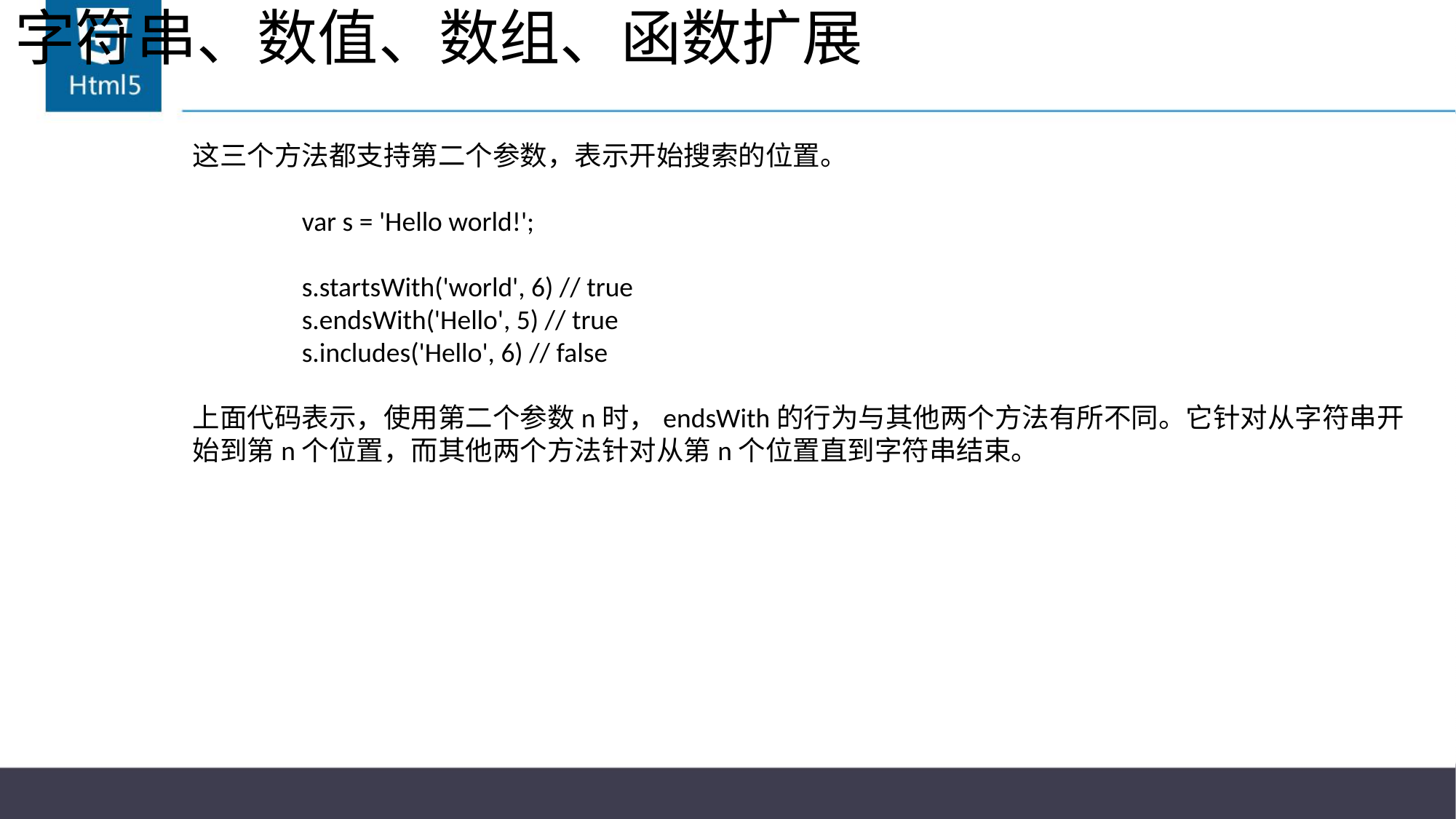

# 字符串、数值、数组、函数扩展
这三个方法都支持第二个参数，表示开始搜索的位置。

	var s = 'Hello world!';

	s.startsWith('world', 6) // true
	s.endsWith('Hello', 5) // true
	s.includes('Hello', 6) // false

上面代码表示，使用第二个参数n时，endsWith的行为与其他两个方法有所不同。它针对从字符串开始到第n个位置，而其他两个方法针对从第n个位置直到字符串结束。